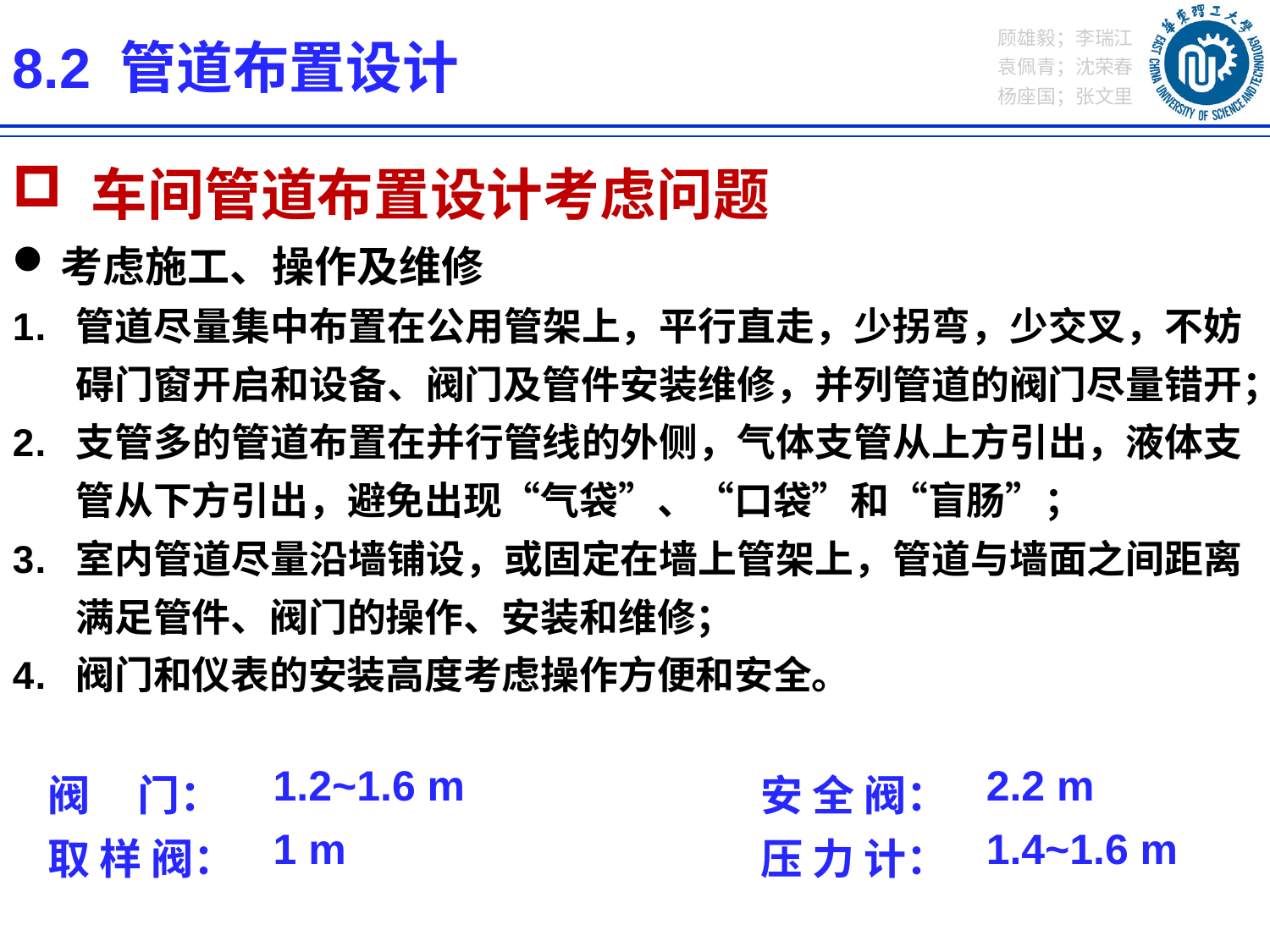

8.2 管道布置设计
 车间管道布置设计考虑问题
考虑施工、操作及维修
管道尽量集中布置在公用管架上，平行直走，少拐弯，少交叉，不妨碍门窗开启和设备、阀门及管件安装维修，并列管道的阀门尽量错开；
支管多的管道布置在并行管线的外侧，气体支管从上方引出，液体支管从下方引出，避免出现“气袋”、“口袋”和“盲肠”；
室内管道尽量沿墙铺设，或固定在墙上管架上，管道与墙面之间距离满足管件、阀门的操作、安装和维修；
阀门和仪表的安装高度考虑操作方便和安全。
| 阀 门： | 1.2~1.6 m |  | 安 全 阀： | 2.2 m |
| --- | --- | --- | --- | --- |
| 取 样 阀： | 1 m |  | 压 力 计： | 1.4~1.6 m |